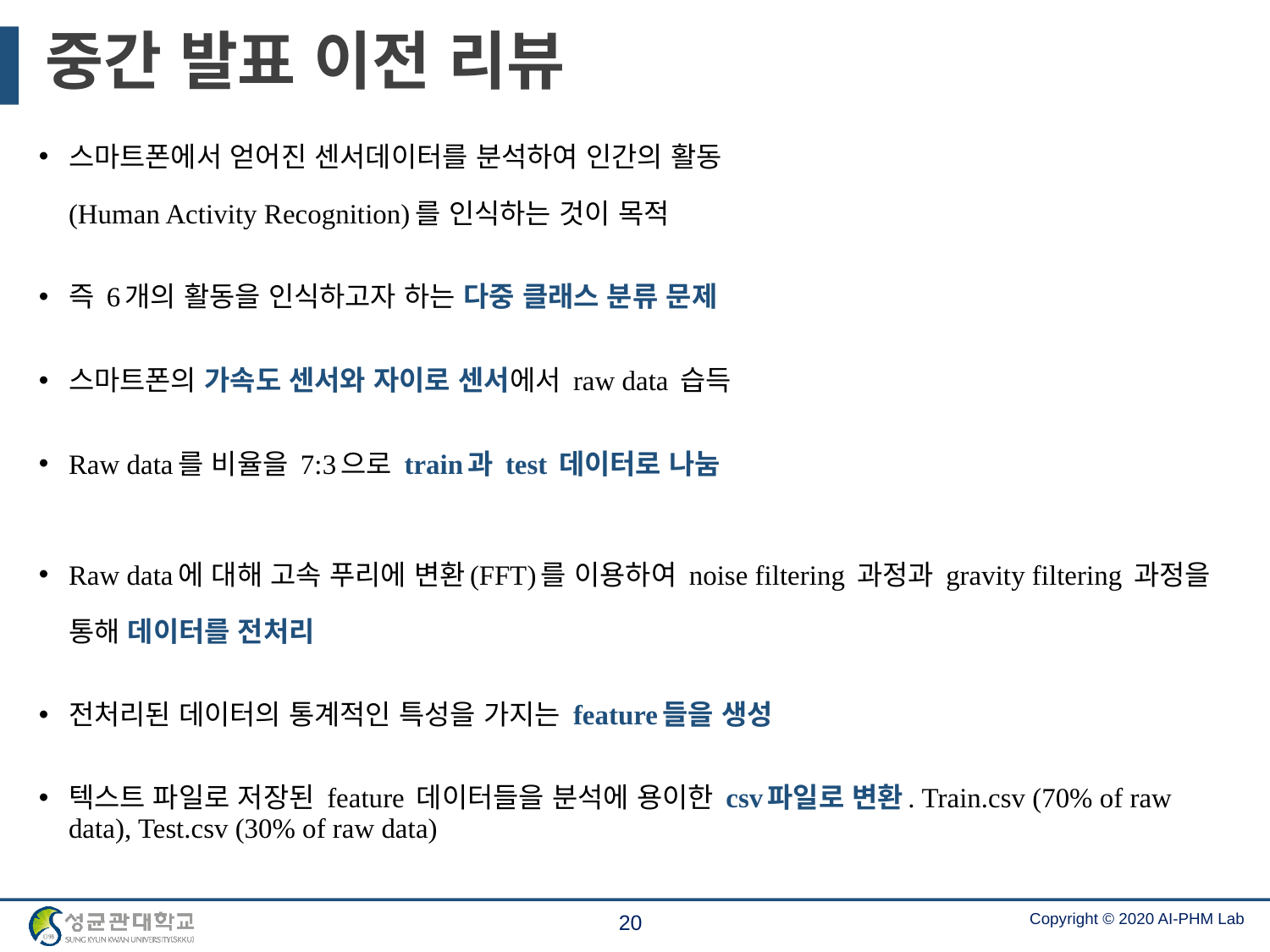

# 중간 발표 이전 리뷰
스마트폰에서 얻어진 센서데이터를 분석하여 인간의 활동
(Human Activity Recognition)를 인식하는 것이 목적

즉 6개의 활동을 인식하고자 하는 다중 클래스 분류 문제

스마트폰의 가속도 센서와 자이로 센서에서 raw data 습득

Raw data를 비율을 7:3으로 train과 test 데이터로 나눔

Raw data에 대해 고속 푸리에 변환(FFT)를 이용하여 noise filtering 과정과 gravity filtering 과정을 통해 데이터를 전처리

전처리된 데이터의 통계적인 특성을 가지는 feature들을 생성

텍스트 파일로 저장된 feature 데이터들을 분석에 용이한 csv파일로 변환. Train.csv (70% of raw data), Test.csv (30% of raw data)